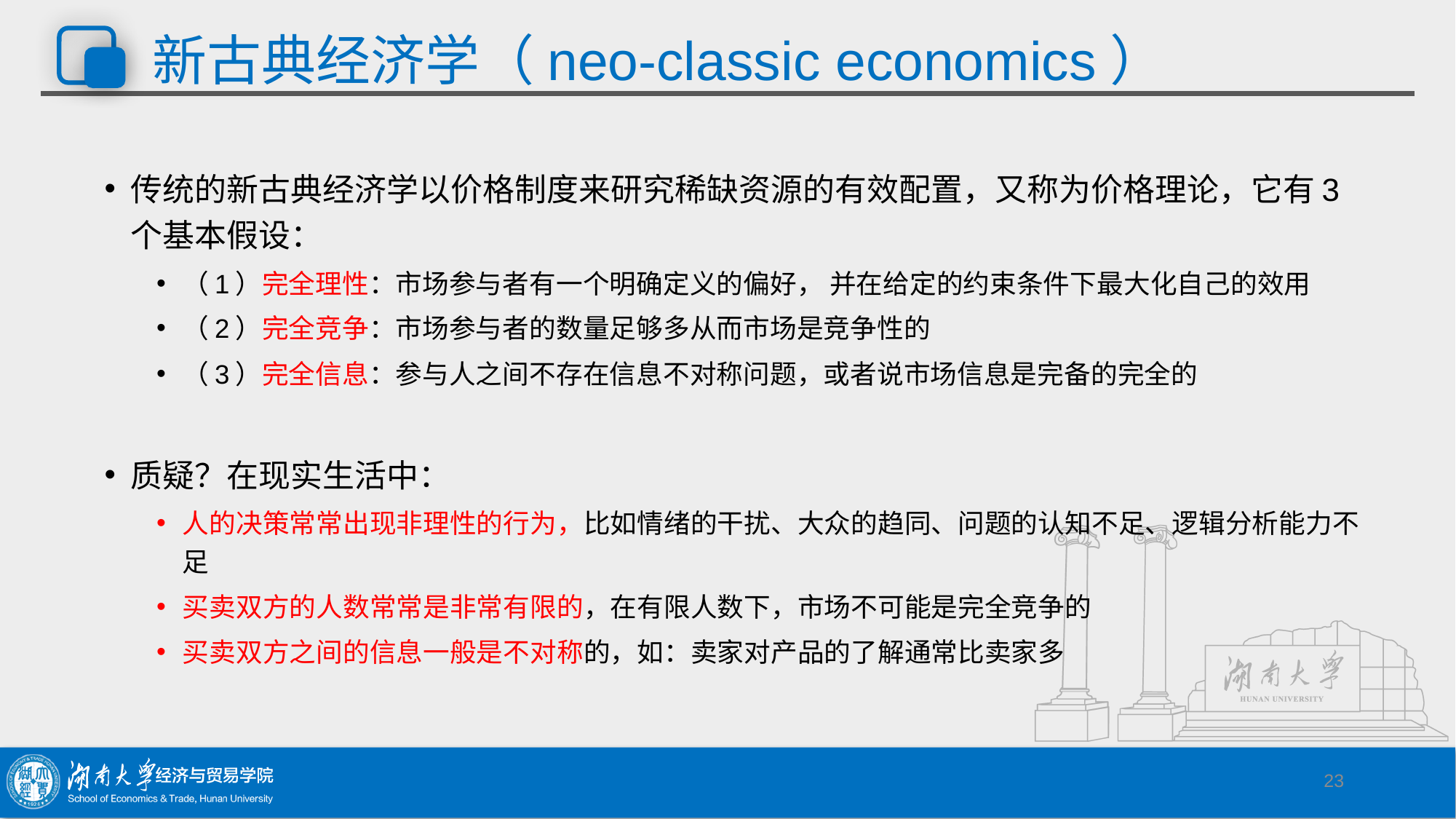

# 新古典经济学（neo-classic economics）
传统的新古典经济学以价格制度来研究稀缺资源的有效配置，又称为价格理论，它有3个基本假设：
（1）完全理性：市场参与者有一个明确定义的偏好， 并在给定的约束条件下最大化自己的效用
（2）完全竞争：市场参与者的数量足够多从而市场是竞争性的
（3）完全信息：参与人之间不存在信息不对称问题，或者说市场信息是完备的完全的

质疑？在现实生活中：
人的决策常常出现非理性的行为，比如情绪的干扰、大众的趋同、问题的认知不足、逻辑分析能力不足
买卖双方的人数常常是非常有限的，在有限人数下，市场不可能是完全竞争的
买卖双方之间的信息一般是不对称的，如：卖家对产品的了解通常比卖家多